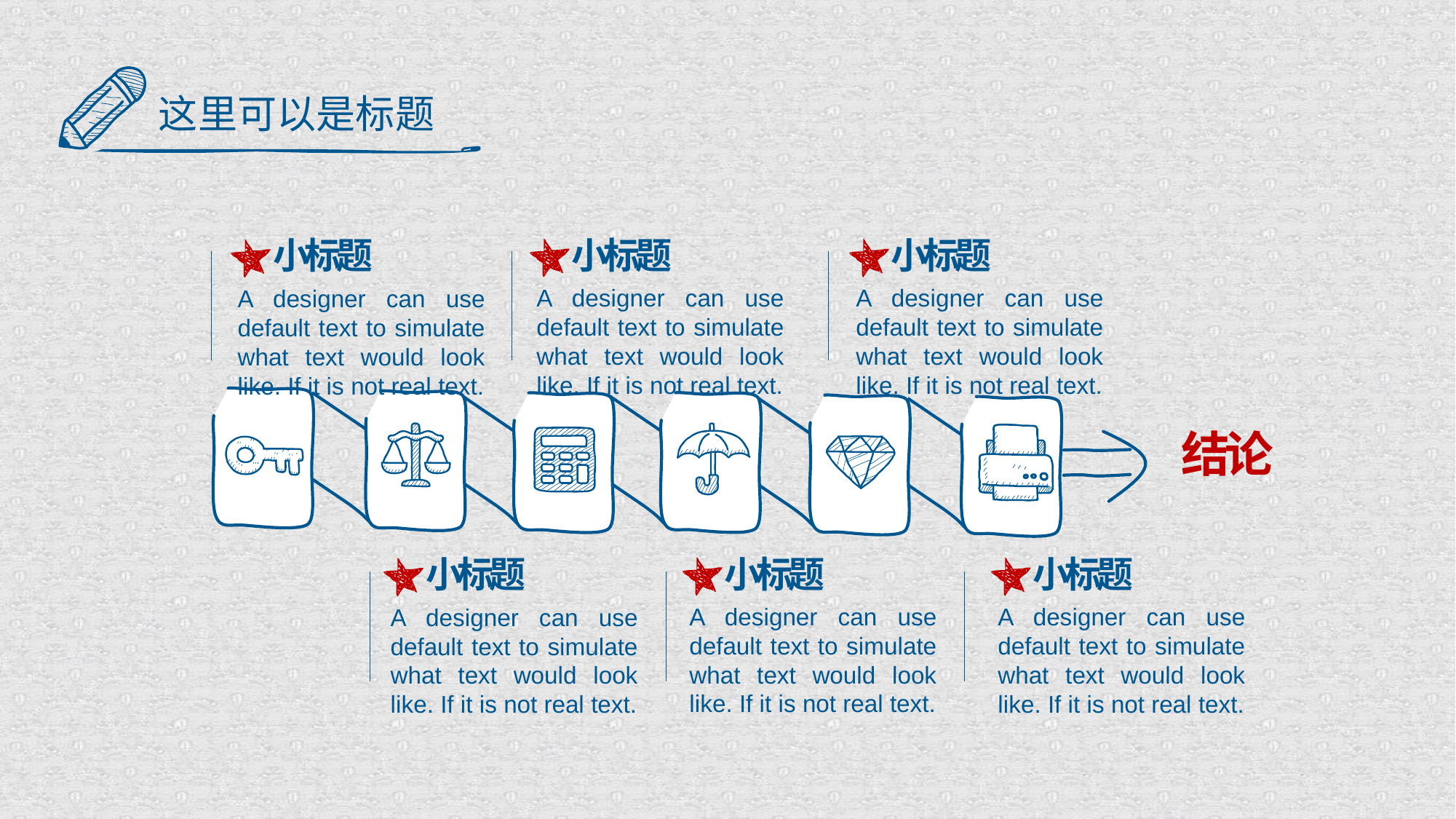

这里可以是标题

小标题
小标题
小标题

A designer can use default text to simulate what text would look like. If it is not real text.
A designer can use default text to simulate what text would look like. If it is not real text.
A designer can use default text to simulate what text would look like. If it is not real text.

结论

小标题
小标题
小标题

A designer can use default text to simulate what text would look like. If it is not real text.
A designer can use default text to simulate what text would look like. If it is not real text.
A designer can use default text to simulate what text would look like. If it is not real text.